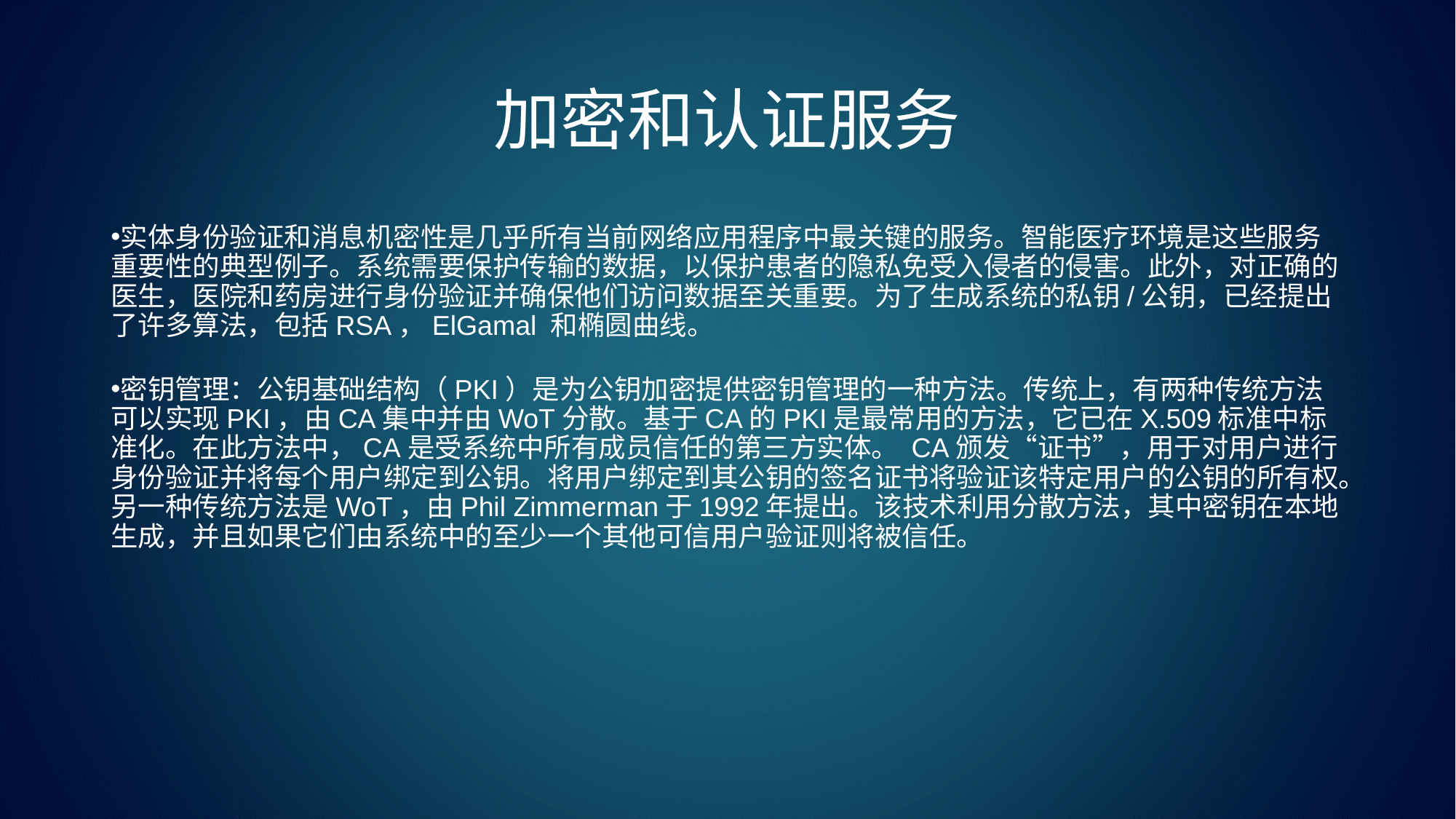

# 加密和认证服务
实体身份验证和消息机密性是几乎所有当前网络应用程序中最关键的服务。智能医疗环境是这些服务重要性的典型例子。系统需要保护传输的数据，以保护患者的隐私免受入侵者的侵害。此外，对正确的医生，医院和药房进行身份验证并确保他们访问数据至关重要。为了生成系统的私钥/公钥，已经提出了许多算法，包括RSA，ElGamal 和椭圆曲线。
密钥管理：公钥基础结构（PKI）是为公钥加密提供密钥管理的一种方法。传统上，有两种传统方法可以实现PKI，由CA集中并由WoT分散。基于CA的PKI是最常用的方法，它已在X.509标准中标准化。在此方法中，CA是受系统中所有成员信任的第三方实体。 CA颁发“证书”，用于对用户进行身份验证并将每个用户绑定到公钥。将用户绑定到其公钥的签名证书将验证该特定用户的公钥的所有权。另一种传统方法是WoT，由Phil Zimmerman于1992年提出。该技术利用分散方法，其中密钥在本地生成，并且如果它们由系统中的至少一个其他可信用户验证则将被信任。